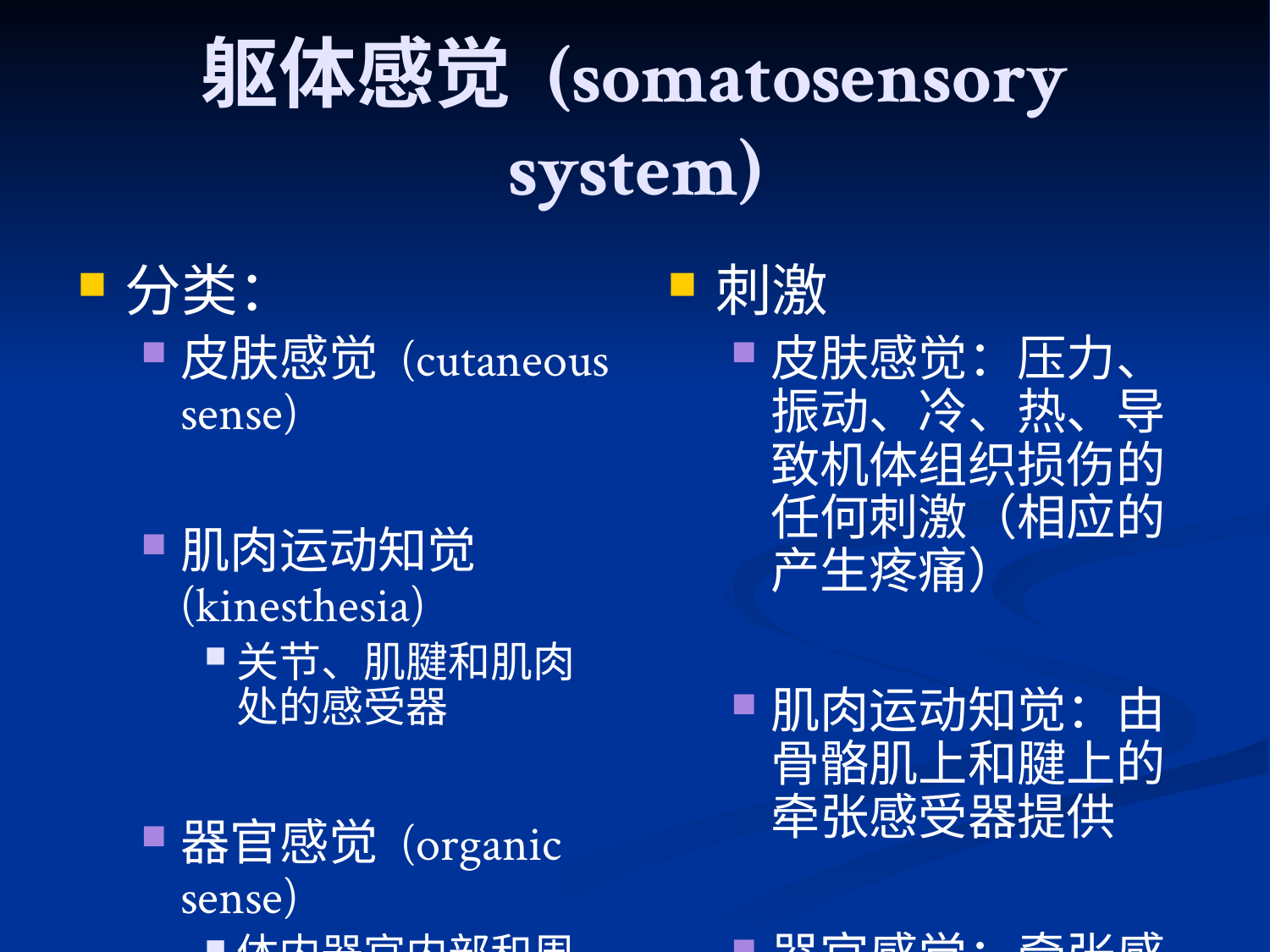

# 躯体感觉 (somatosensory system)
分类：
皮肤感觉 (cutaneous sense)

肌肉运动知觉 (kinesthesia)
关节、肌腱和肌肉处的感受器

器官感觉 (organic sense)
体内器官内部和周边的感受器

刺激
皮肤感觉：压力、振动、冷、热、导致机体组织损伤的任何刺激（相应的产生疼痛）

肌肉运动知觉：由骨骼肌上和腱上的牵张感受器提供

器官感觉：牵张感